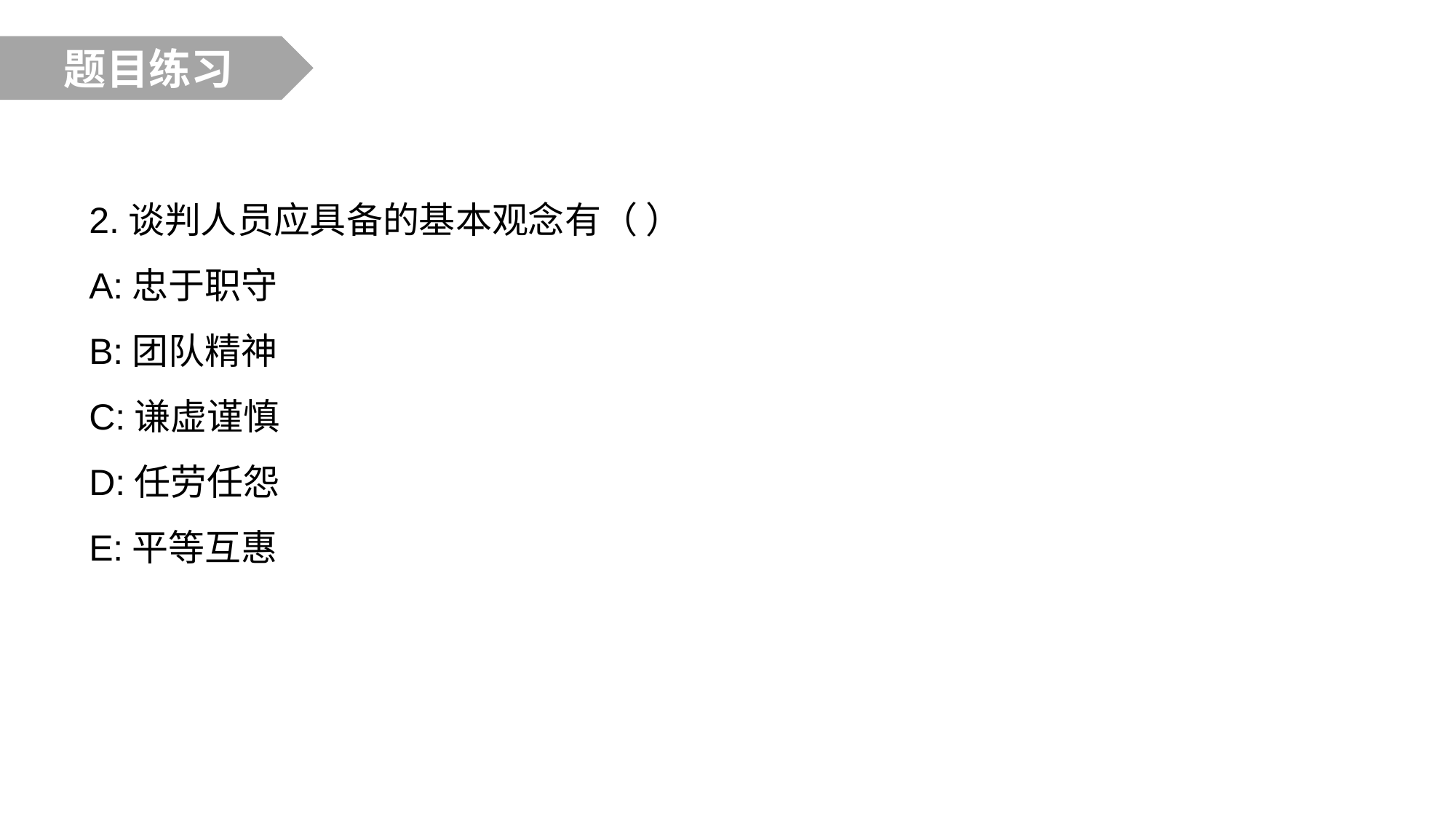

题目练习
2.谈判人员应具备的基本观念有（ ）
A:忠于职守
B:团队精神
C:谦虚谨慎
D:任劳任怨
E:平等互惠